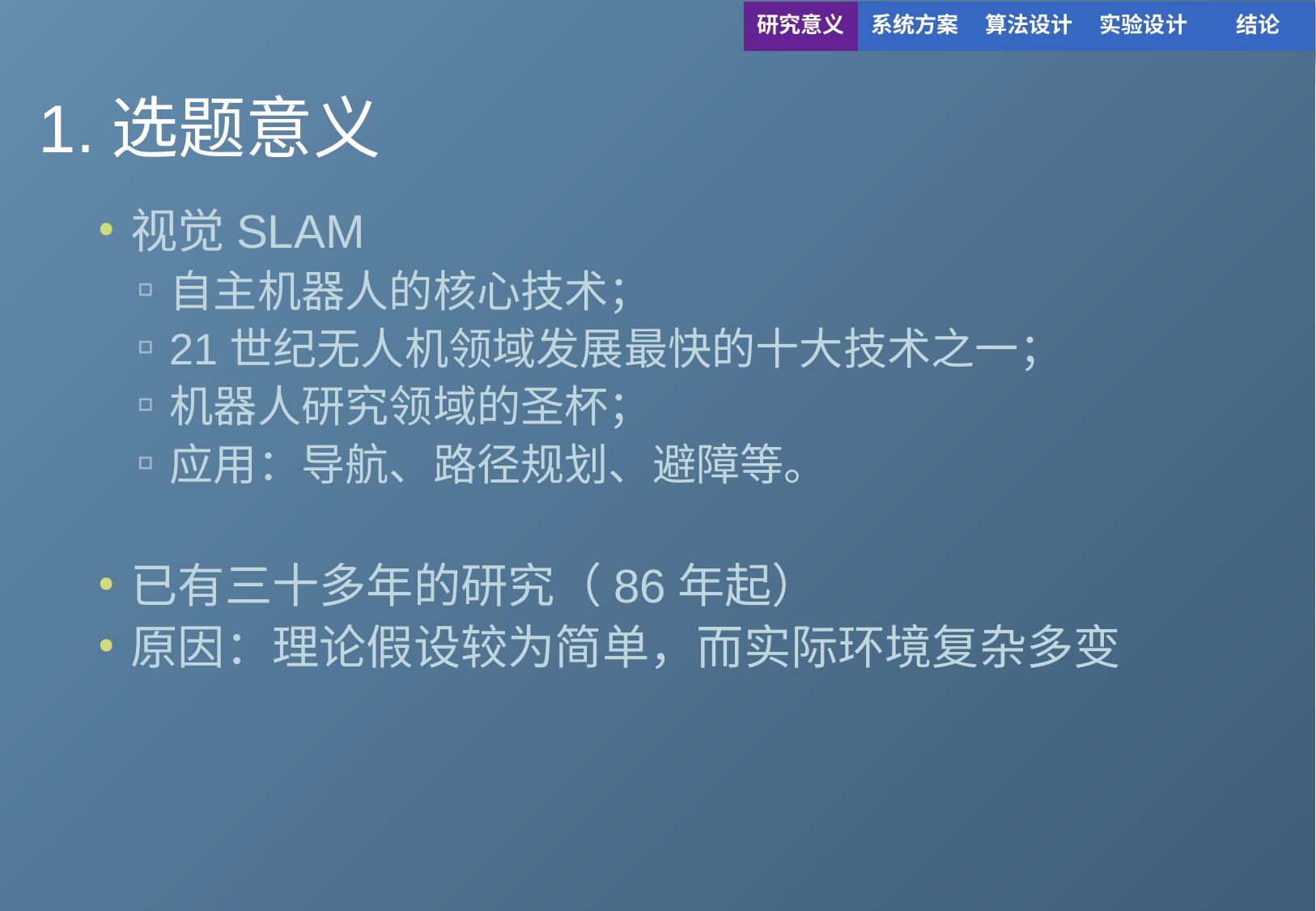

| 研究意义 | 系统方案 | 算法设计 | 实验设计 | 结论 |
| --- | --- | --- | --- | --- |
# 1.选题意义
视觉SLAM
自主机器人的核心技术；
21世纪无人机领域发展最快的十大技术之一；
机器人研究领域的圣杯；
应用：导航、路径规划、避障等。

已有三十多年的研究（86年起）
原因：理论假设较为简单，而实际环境复杂多变